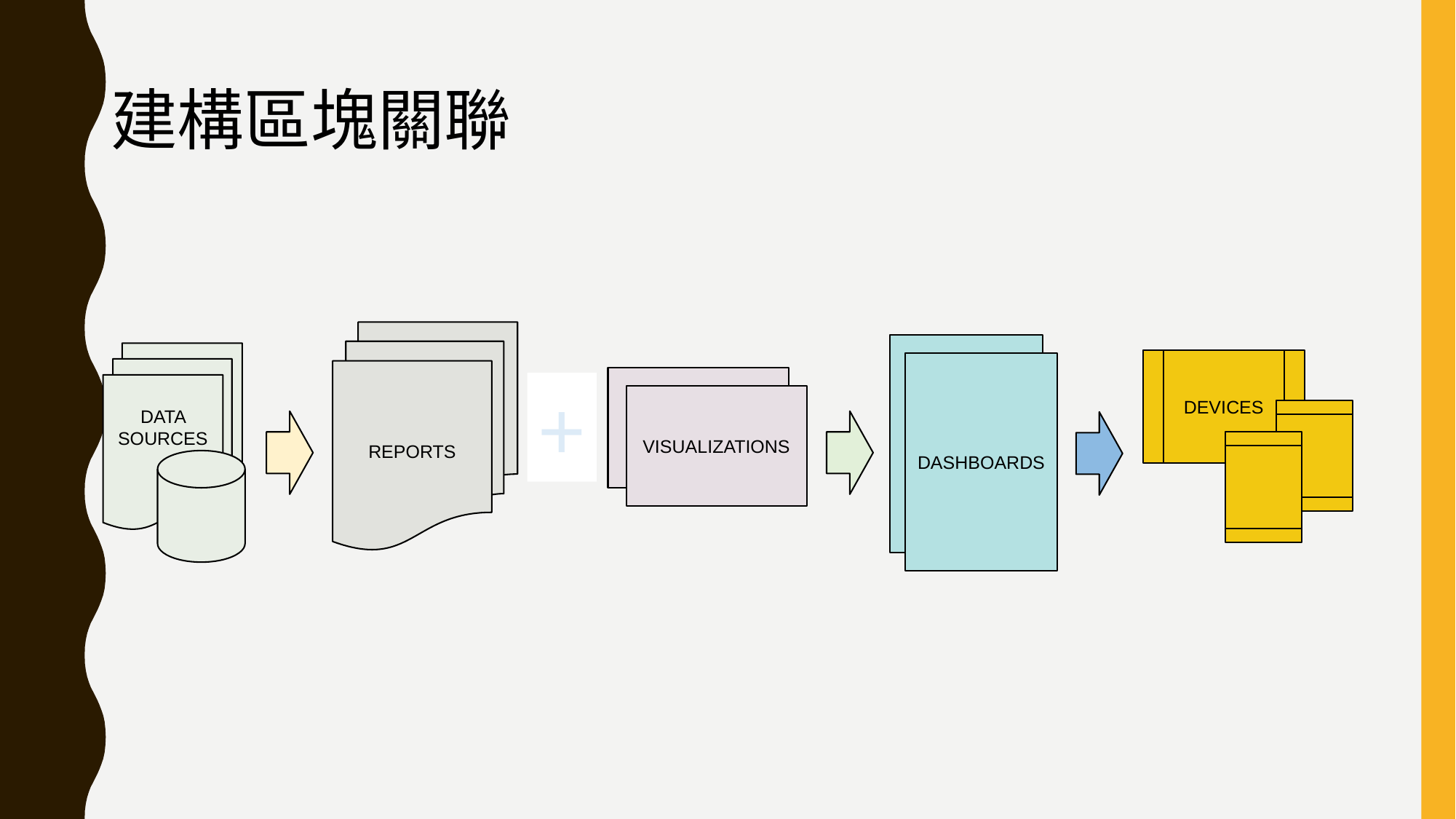

建構區塊關聯
REPORTS

DASHBOARDS
DATA SOURCES

DEVICES

VISUALIZATIONS
+